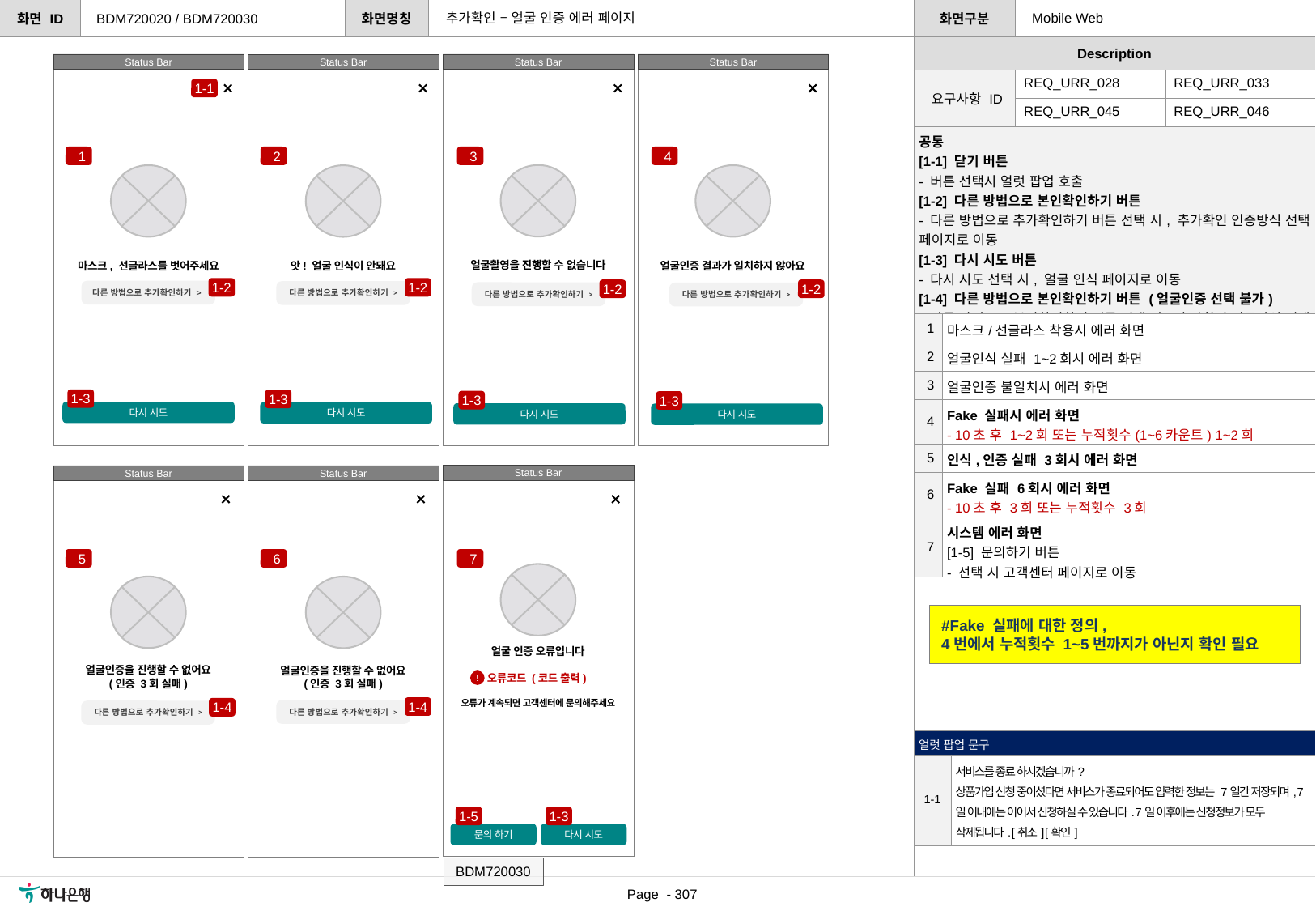

추가확인 – 얼굴 인증 에러 페이지
Mobile Web
BDM720020 / BDM720030
Status Bar

Status Bar

Status Bar

Status Bar

| 요구사항 ID | REQ\_URR\_028 | REQ\_URR\_033 |
| --- | --- | --- |
|  | REQ\_URR\_045 | REQ\_URR\_046 |
1-1

| 공통 [1-1] 닫기 버튼 - 버튼 선택시 얼럿 팝업 호출 [1-2] 다른 방법으로 본인확인하기 버튼 - 다른 방법으로 추가확인하기 버튼 선택 시, 추가확인 인증방식 선택 페이지로 이동 [1-3] 다시 시도 버튼 - 다시 시도 선택 시, 얼굴 인식 페이지로 이동 [1-4] 다른 방법으로 본인확인하기 버튼 (얼굴인증 선택 불가) - 다른 방법으로 본인확인하기 버튼 선택 시, 추가확인 인증방식 선택 페이지로 이동 (얼굴인증은 선택 하지 못 하도록 히든 처리 필요) |  |
| --- | --- |
| 1 | 마스크/선글라스 착용시 에러 화면 |
| 2 | 얼굴인식 실패 1~2회시 에러 화면 |
| 3 | 얼굴인증 불일치시 에러 화면 |
| 4 | Fake 실패시 에러 화면 - 10초 후 1~2회 또는 누적횟수(1~6카운트) 1~2회 |
| 5 | 인식,인증 실패 3회시 에러 화면 |
| 6 | Fake 실패 6회시 에러 화면 - 10초 후 3회 또는 누적횟수 3회 |
| 7 | 시스템 에러 화면 [1-5] 문의하기 버튼 - 선택 시 고객센터 페이지로 이동 |
1
2
3
4

얼굴촬영을 진행할 수 없습니다
마스크, 선글라스를 벗어주세요
얼굴인증 결과가 일치하지 않아요
앗! 얼굴 인식이 안돼요
1-2
1-2
1-2
1-2

다른 방법으로 추가확인하기 >

다른 방법으로 추가확인하기 >

다른 방법으로 추가확인하기 >

다른 방법으로 추가확인하기 >
1-3
1-3
1-3
1-3
다시 시도
다시 시도
다시 시도
다시 시도
Status Bar

Status Bar

Status Bar

5
6
7

#Fake 실패에 대한 정의,
4번에서 누적횟수 1~5번까지가 아닌지 확인 필요
얼굴 인증 오류입니다
오류코드 (코드 출력)
오류가 계속되면 고객센터에 문의해주세요
얼굴인증을 진행할 수 없어요
(인증 3회 실패)
얼굴인증을 진행할 수 없어요
(인증 3회 실패)
!
1-4
1-4

다른 방법으로 추가확인하기 >

다른 방법으로 추가확인하기 >
| 얼럿 팝업 문구 |  |
| --- | --- |
| 1-1 | 서비스를 종료 하시겠습니까? 상품가입 신청 중이셨다면 서비스가 종료되어도 입력한 정보는 7일간 저장되며, 7일 이내에는 이어서 신청하실 수 있습니다. 7일 이후에는 신청정보가 모두 삭제됩니다. [취소] [확인] |
1-5
1-3
문의 하기
다시 시도
BDM720030